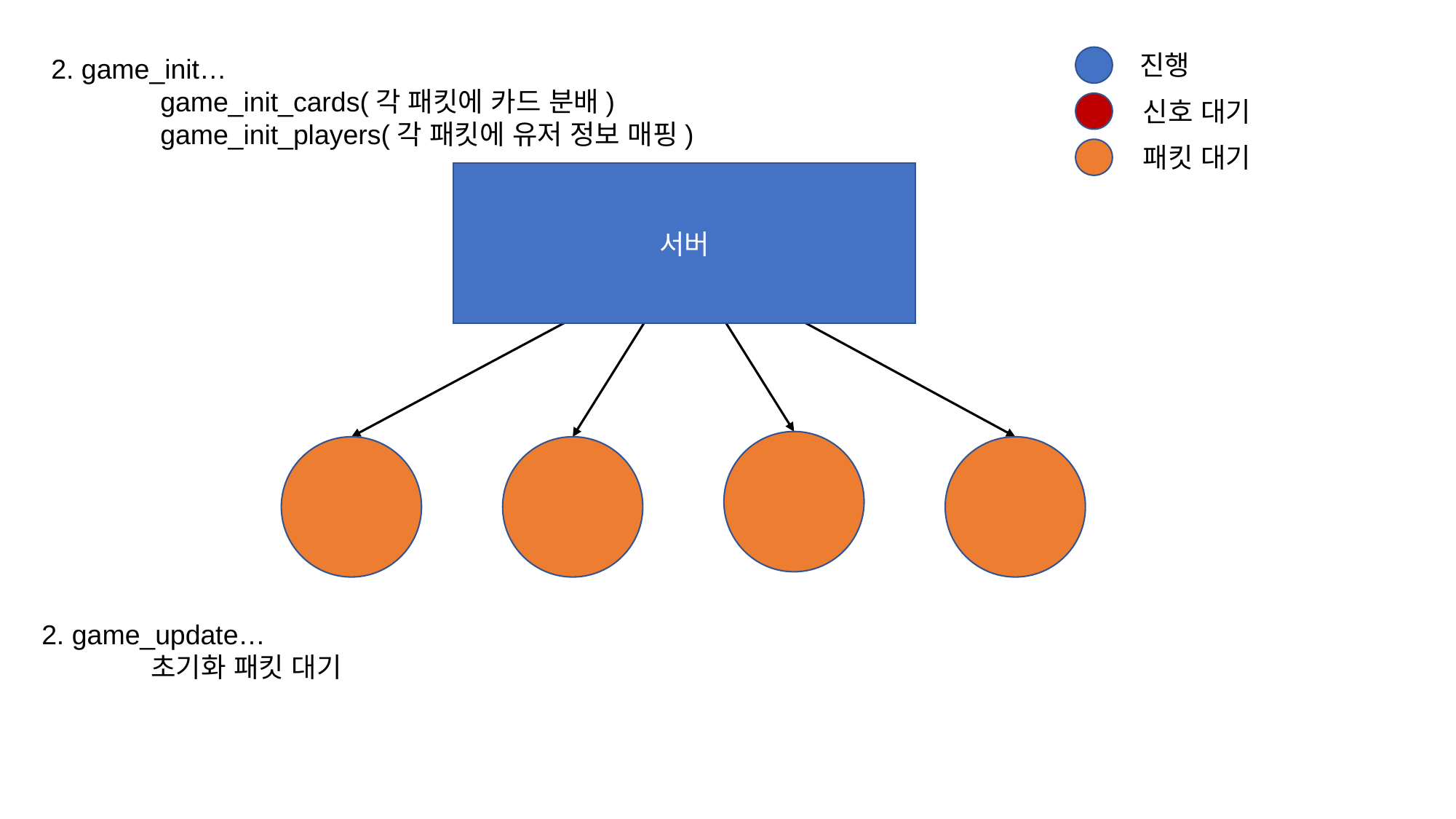

진행
2. game_init…
	game_init_cards(각 패킷에 카드 분배)
	game_init_players(각 패킷에 유저 정보 매핑)

신호 대기

패킷 대기

서버

2. game_update…
	초기화 패킷 대기